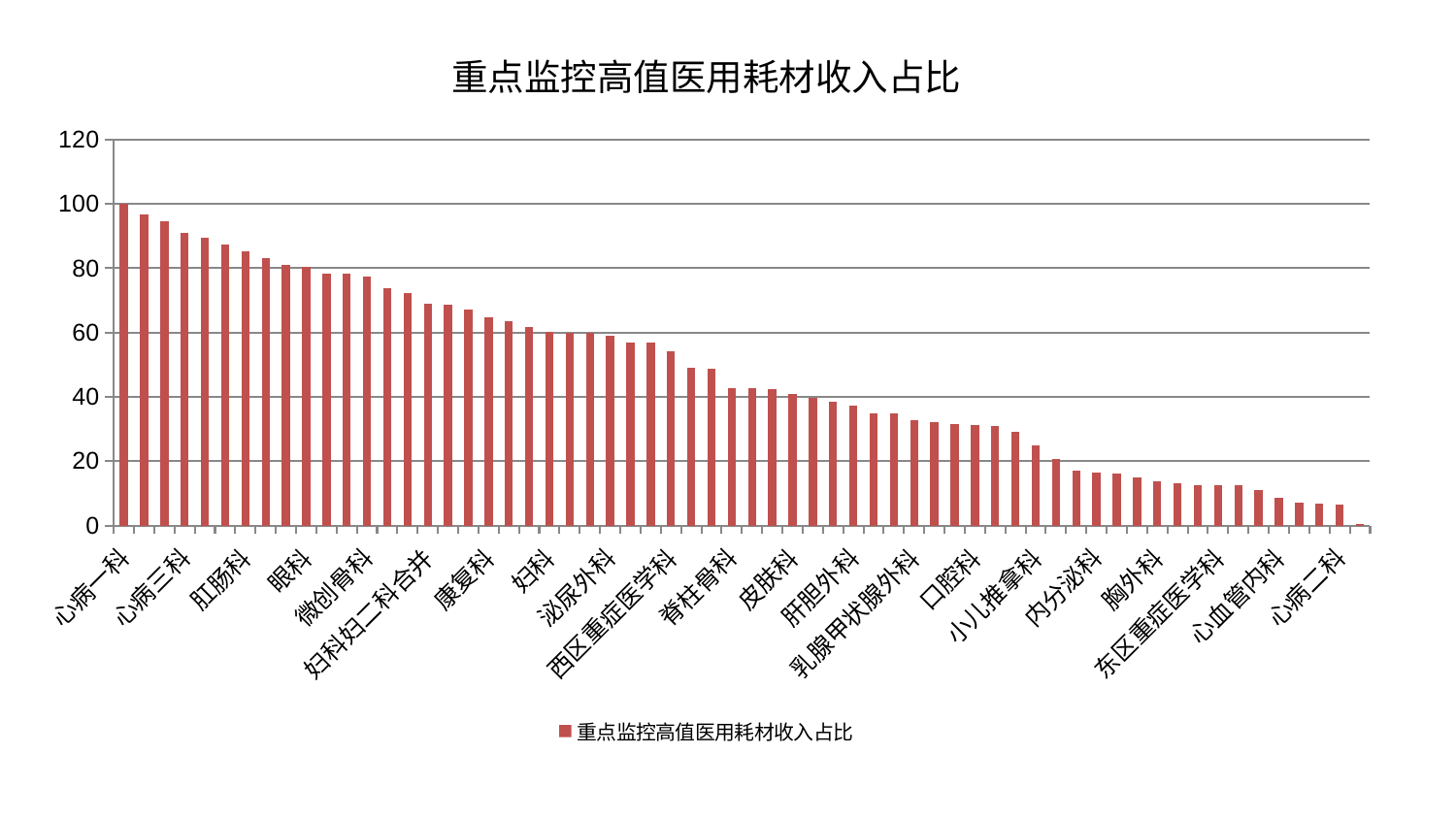

### Chart: 重点监控高值医用耗材收入占比

| Category | 重点监控高值医用耗材收入占比 |
|---|---|
| 心病一科 | 99.91819336533688 |
| 血液科 | 96.7918514777753 |
| 呼吸内科 | 94.71330111582171 |
| 心病三科 | 90.88672131861308 |
| 重症医学科 | 89.62102077078124 |
| 妇二科 | 87.26312166478823 |
| 肛肠科 | 85.19302741224777 |
| 肝病科 | 83.26691492916663 |
| 综合内科 | 81.07616650398035 |
| 眼科 | 80.52823457955476 |
| 小儿骨科 | 78.2544133554667 |
| 肾病科 | 78.241864665112 |
| 微创骨科 | 77.45930486642128 |
| 周围血管科 | 73.75200364093747 |
| 推拿科 | 72.2091783541125 |
| 妇科妇二科合并 | 69.11986903156628 |
| 显微骨科 | 68.77387833099154 |
| 治未病中心 | 67.2551694017268 |
| 康复科 | 64.88399384001026 |
| 风湿病科 | 63.40241817809182 |
| 身心医学科 | 61.81043351477364 |
| 妇科 | 60.339107593166716 |
| 神经外科 | 59.90227401182937 |
| 男科 | 59.81753427184571 |
| 泌尿外科 | 59.1174770172602 |
| 耳鼻喉科 | 56.935244660544825 |
| 老年医学科 | 56.81731254006004 |
| 西区重症医学科 | 54.18678567407604 |
| 针灸科 | 49.17930260695225 |
| 神经内科 | 48.851152165342505 |
| 脊柱骨科 | 42.84839057974283 |
| 骨科 | 42.783116371568376 |
| 东区肾病科 | 42.30174613688953 |
| 皮肤科 | 40.88703844461388 |
| 心病四科 | 39.67649788763663 |
| 肾脏内科 | 38.36988822901996 |
| 肝胆外科 | 37.349105504055856 |
| 脾胃病科 | 34.9448643813117 |
| 消化内科 | 34.75017164876193 |
| 乳腺甲状腺外科 | 32.8739684824435 |
| 美容皮肤科 | 32.17381916044326 |
| 儿科 | 31.613015528046407 |
| 口腔科 | 31.085890773413325 |
| 运动损伤骨科 | 30.869955324219323 |
| 脾胃科消化科合并 | 29.218083720756095 |
| 小儿推拿科 | 25.02364382458211 |
| 脑病二科 | 20.827679070334714 |
| 创伤骨科 | 17.167606945240465 |
| 内分泌科 | 16.52430844520174 |
| 肿瘤内科 | 16.205890855281456 |
| 脑病三科 | 15.033185488598665 |
| 胸外科 | 13.860826687290583 |
| 关节骨科 | 13.009835887539367 |
| 产科 | 12.629562263574012 |
| 东区重症医学科 | 12.578127128131422 |
| 中医外治中心 | 12.526567666120458 |
| 脑病一科 | 11.062769822067487 |
| 心血管内科 | 8.667393150959857 |
| 普通外科 | 7.152312680053896 |
| 中医经典科 | 6.806938820843111 |
| 心病二科 | 6.365634270372289 |
| 医院 | 0.4656 |
312